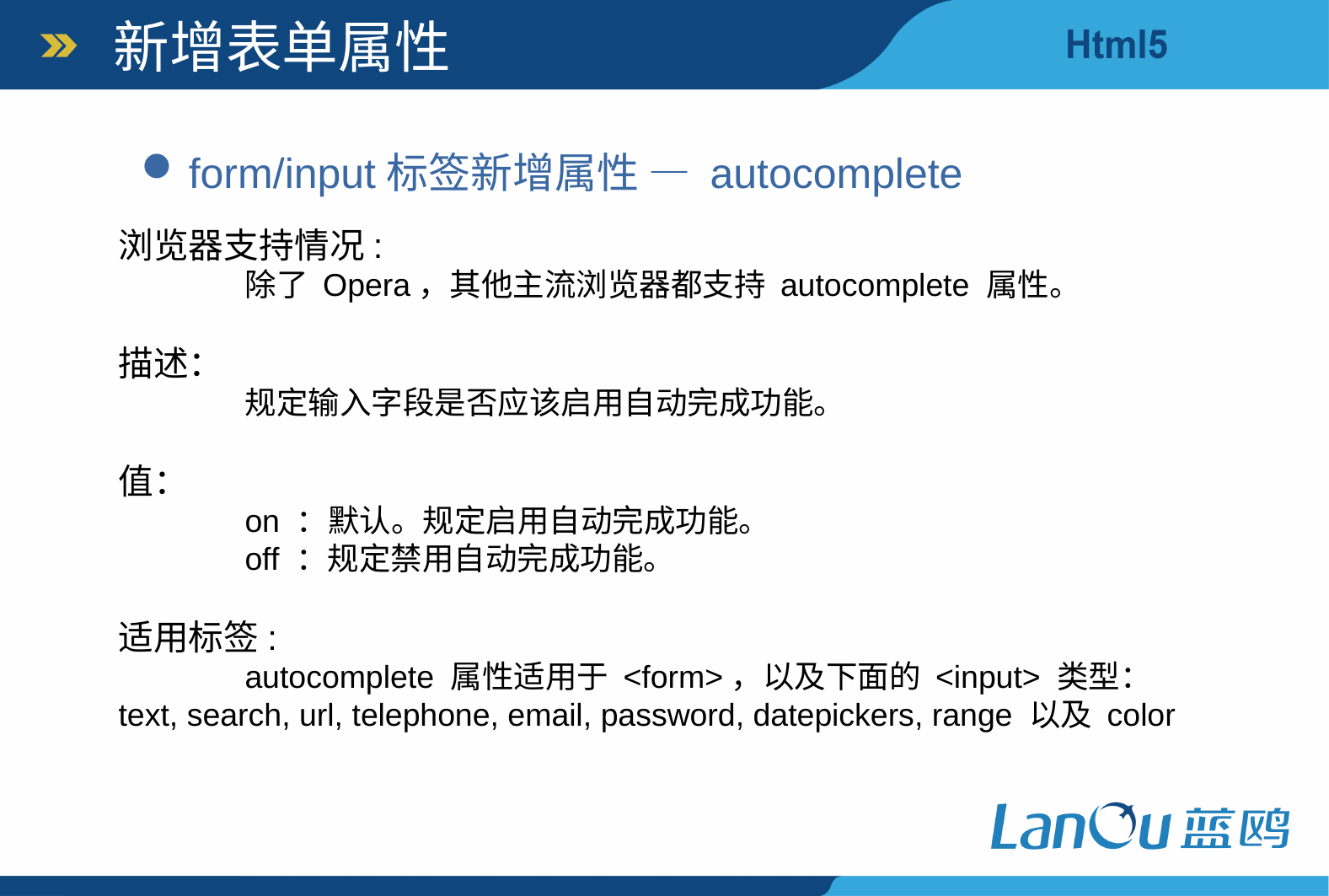

新增表单属性
form/input标签新增属性 — autocomplete

浏览器支持情况:
	除了 Opera，其他主流浏览器都支持 autocomplete 属性。

描述：
	规定输入字段是否应该启用自动完成功能。

值：
	on ：默认。规定启用自动完成功能。
	off ：规定禁用自动完成功能。

适用标签:
	autocomplete 属性适用于 <form>，以及下面的 <input> 类型：text, search, url, telephone, email, password, datepickers, range 以及 color